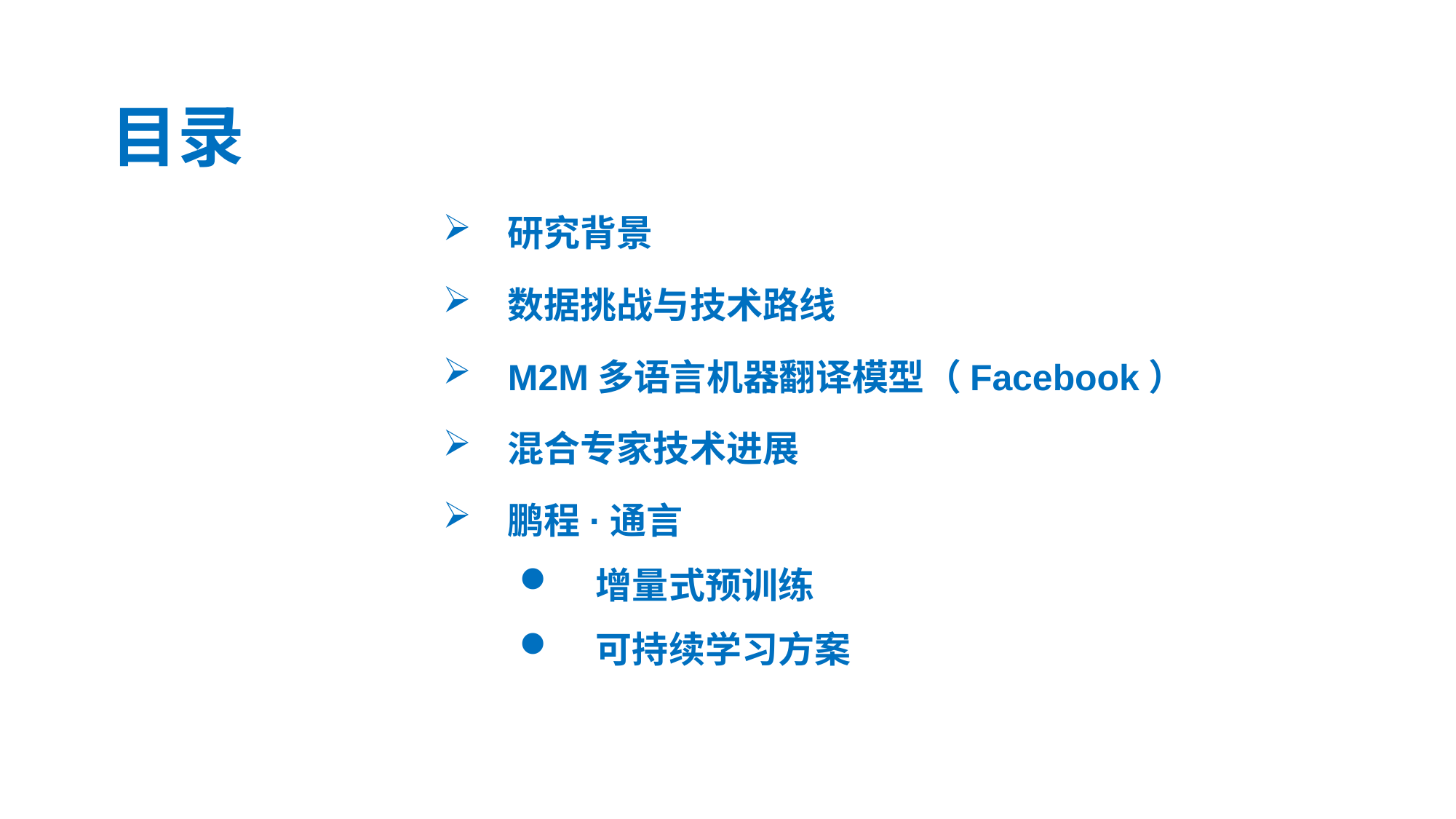

# 目录
研究背景
数据挑战与技术路线
M2M多语言机器翻译模型（Facebook）
混合专家技术进展
鹏程·通言
增量式预训练
可持续学习方案